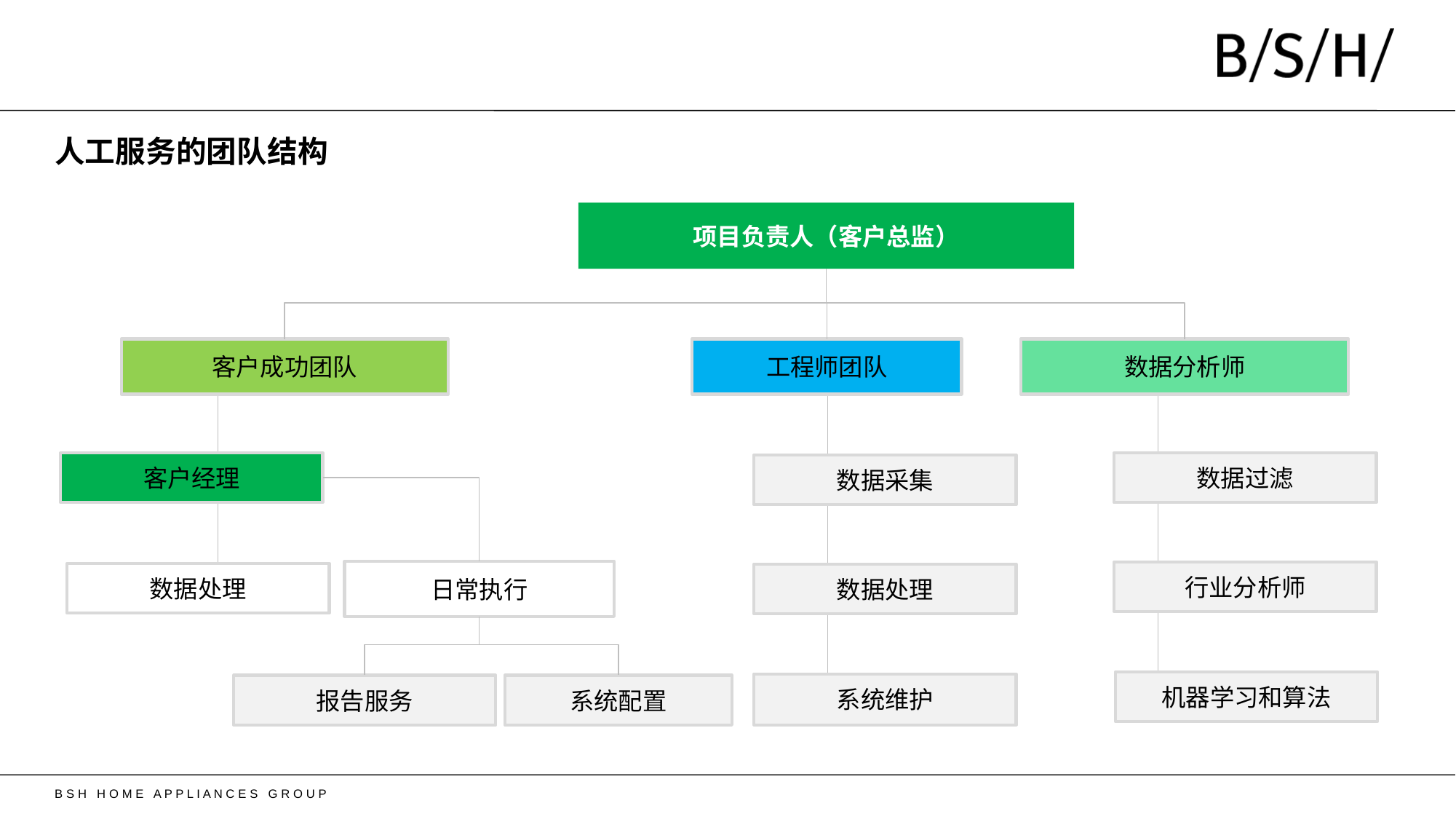

# 人工服务的团队结构
项目负责人（客户总监）
客户成功团队
工程师团队
数据分析师
客户经理
数据过滤
数据采集
日常执行
行业分析师
数据处理
数据处理
机器学习和算法
系统维护
报告服务
系统配置